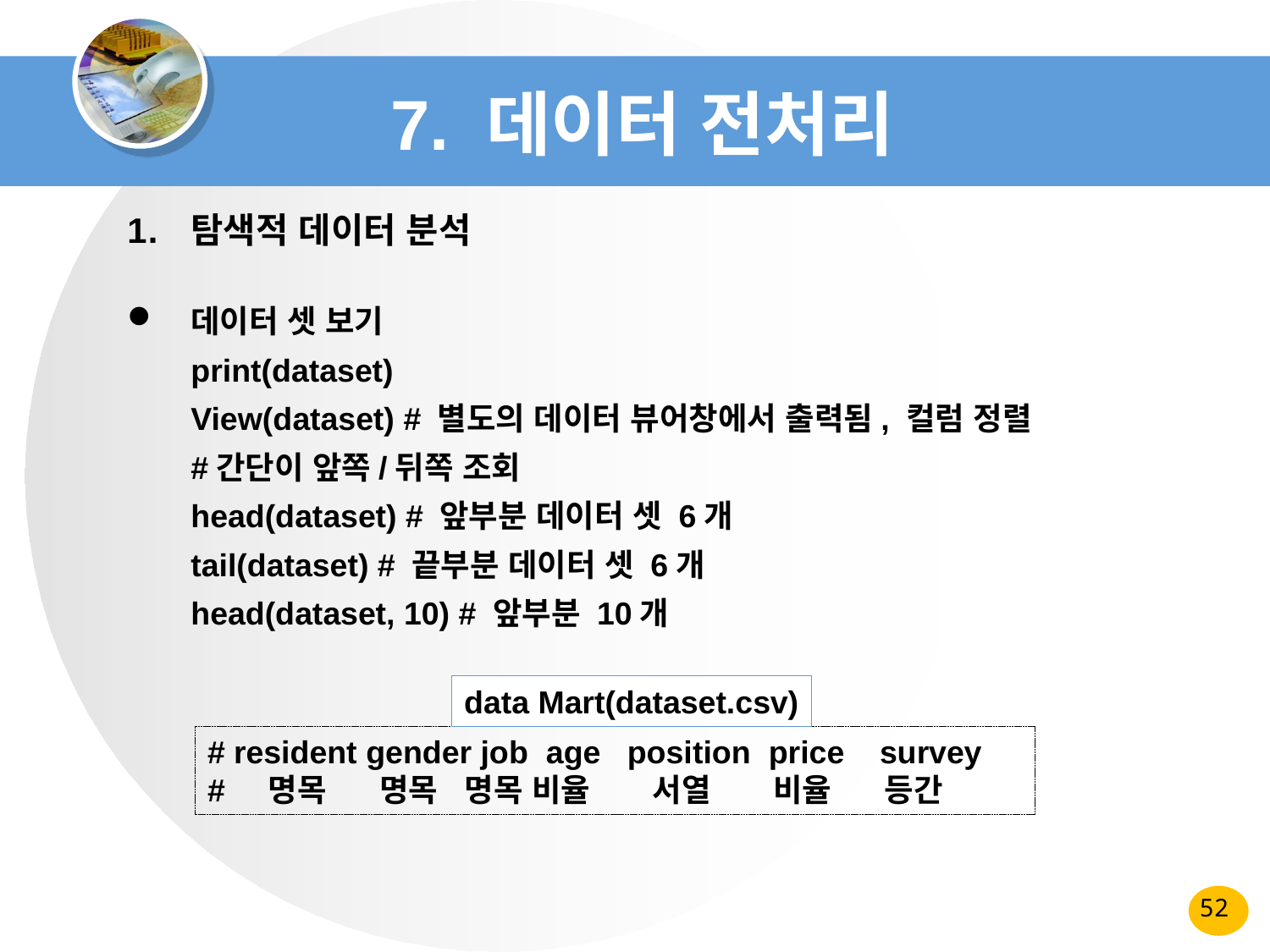

# 7. 데이터 전처리
탐색적 데이터 분석

데이터 셋 보기
print(dataset)
View(dataset) # 별도의 데이터 뷰어창에서 출력됨, 컬럼 정렬
#간단이 앞쪽/뒤쪽 조회
head(dataset) # 앞부분 데이터 셋 6개
tail(dataset) # 끝부분 데이터 셋 6개
head(dataset, 10) # 앞부분 10개
data Mart(dataset.csv)
# resident gender job  age   position  price    survey
#    명목      명목   명목 비율       서열       비율      등간
52